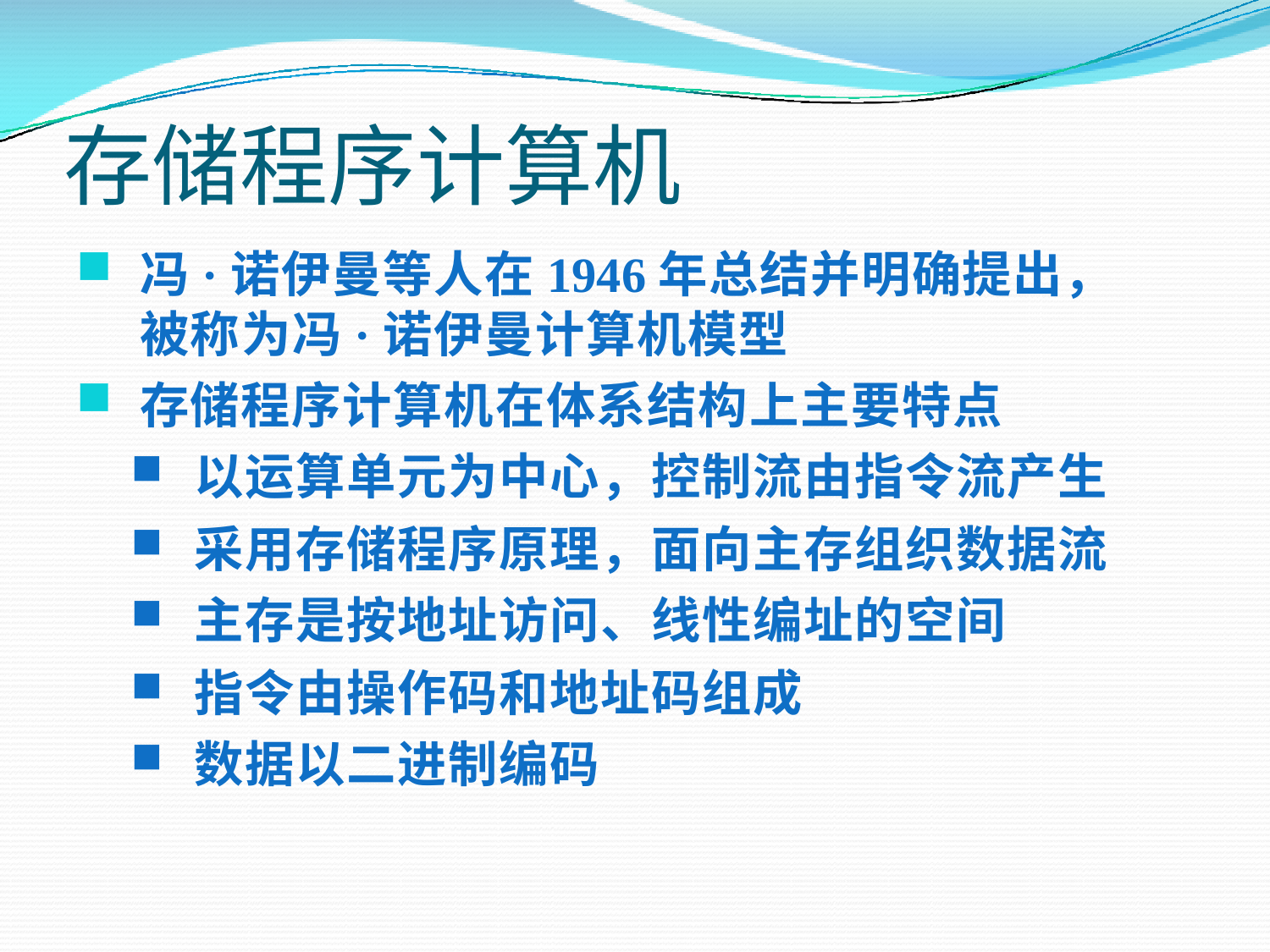

# 存储程序计算机
冯·诺伊曼等人在1946年总结并明确提出，被称为冯·诺伊曼计算机模型
存储程序计算机在体系结构上主要特点
以运算单元为中心，控制流由指令流产生
采用存储程序原理，面向主存组织数据流
主存是按地址访问、线性编址的空间
指令由操作码和地址码组成
数据以二进制编码